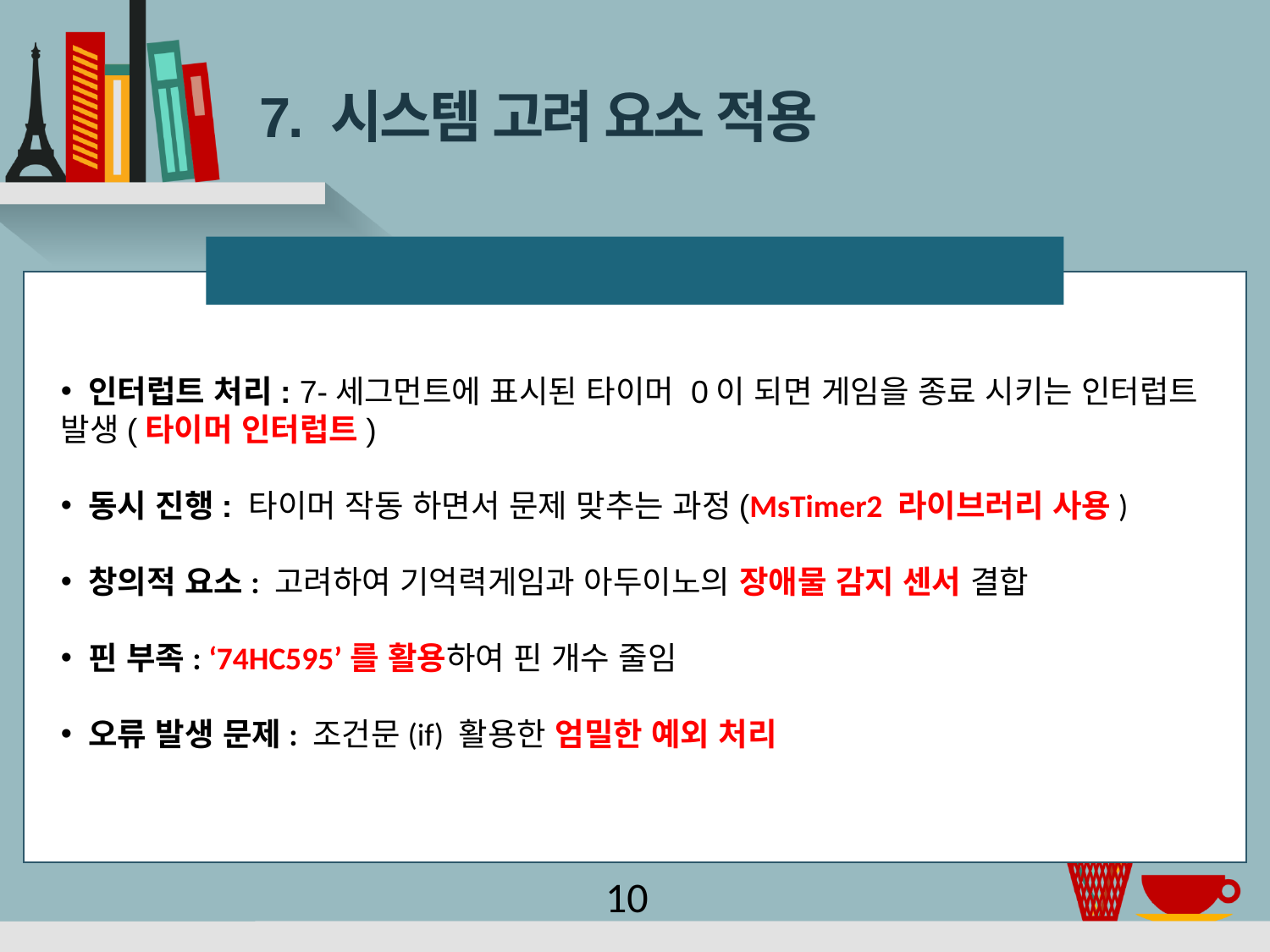

# 7. 시스템 고려 요소 적용
시스템 고려요소

 인터럽트 처리: 7-세그먼트에 표시된 타이머 0이 되면 게임을 종료 시키는 인터럽트 발생(타이머 인터럽트)

 동시 진행: 타이머 작동 하면서 문제 맞추는 과정(MsTimer2 라이브러리 사용)

 창의적 요소: 고려하여 기억력게임과 아두이노의 장애물 감지 센서 결합

 핀 부족: ‘74HC595’를 활용하여 핀 개수 줄임

 오류 발생 문제: 조건문(if) 활용한 엄밀한 예외 처리

10